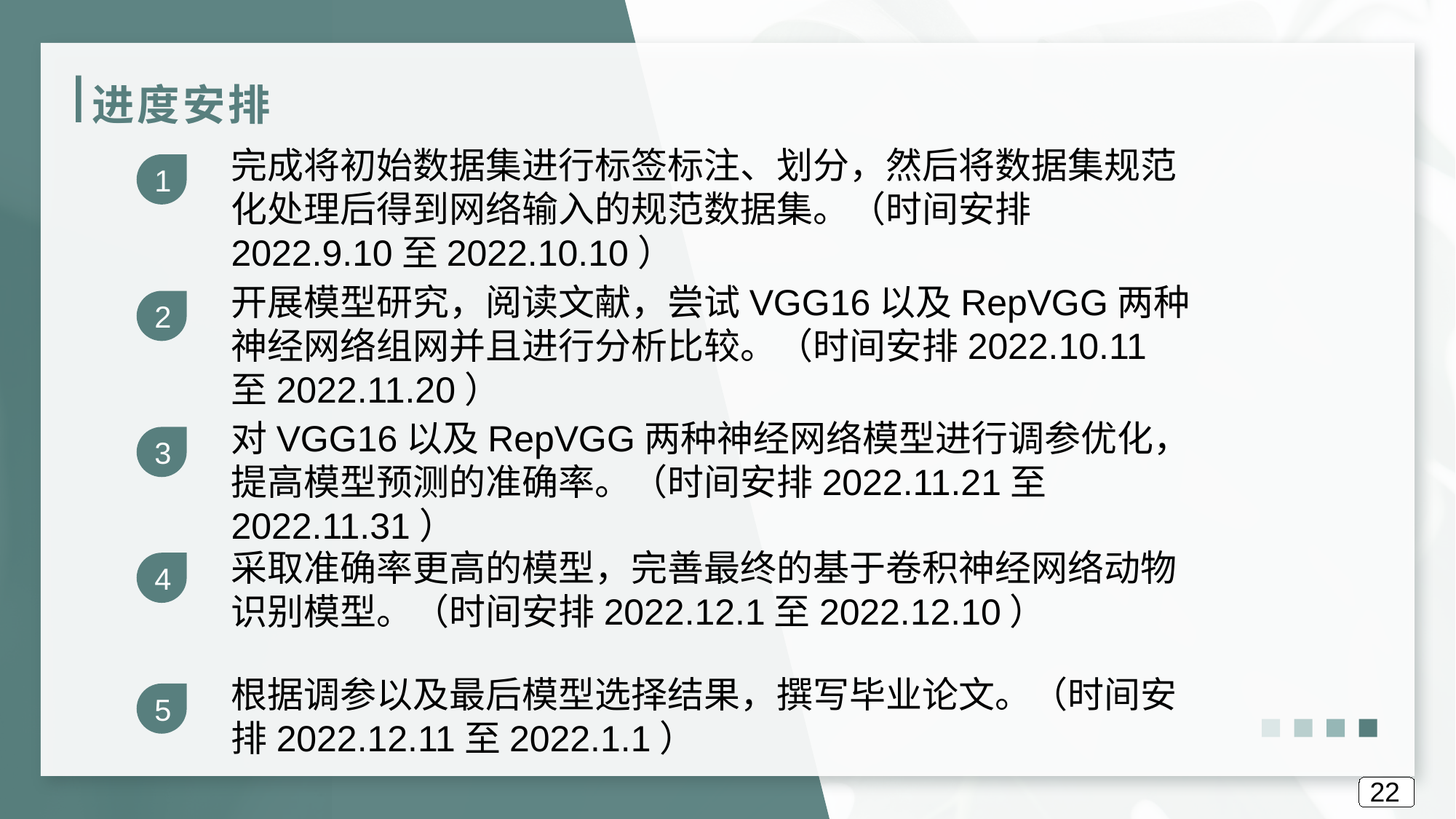

# 进度安排
完成将初始数据集进行标签标注、划分，然后将数据集规范化处理后得到网络输入的规范数据集。（时间安排2022.9.10至2022.10.10）
1
开展模型研究，阅读文献，尝试VGG16以及RepVGG两种神经网络组网并且进行分析比较。（时间安排2022.10.11至2022.11.20）
2
对VGG16以及RepVGG两种神经网络模型进行调参优化，提高模型预测的准确率。（时间安排2022.11.21至2022.11.31）
3
采取准确率更高的模型，完善最终的基于卷积神经网络动物识别模型。（时间安排2022.12.1至2022.12.10）
4
根据调参以及最后模型选择结果，撰写毕业论文。（时间安排2022.12.11至2022.1.1）
5